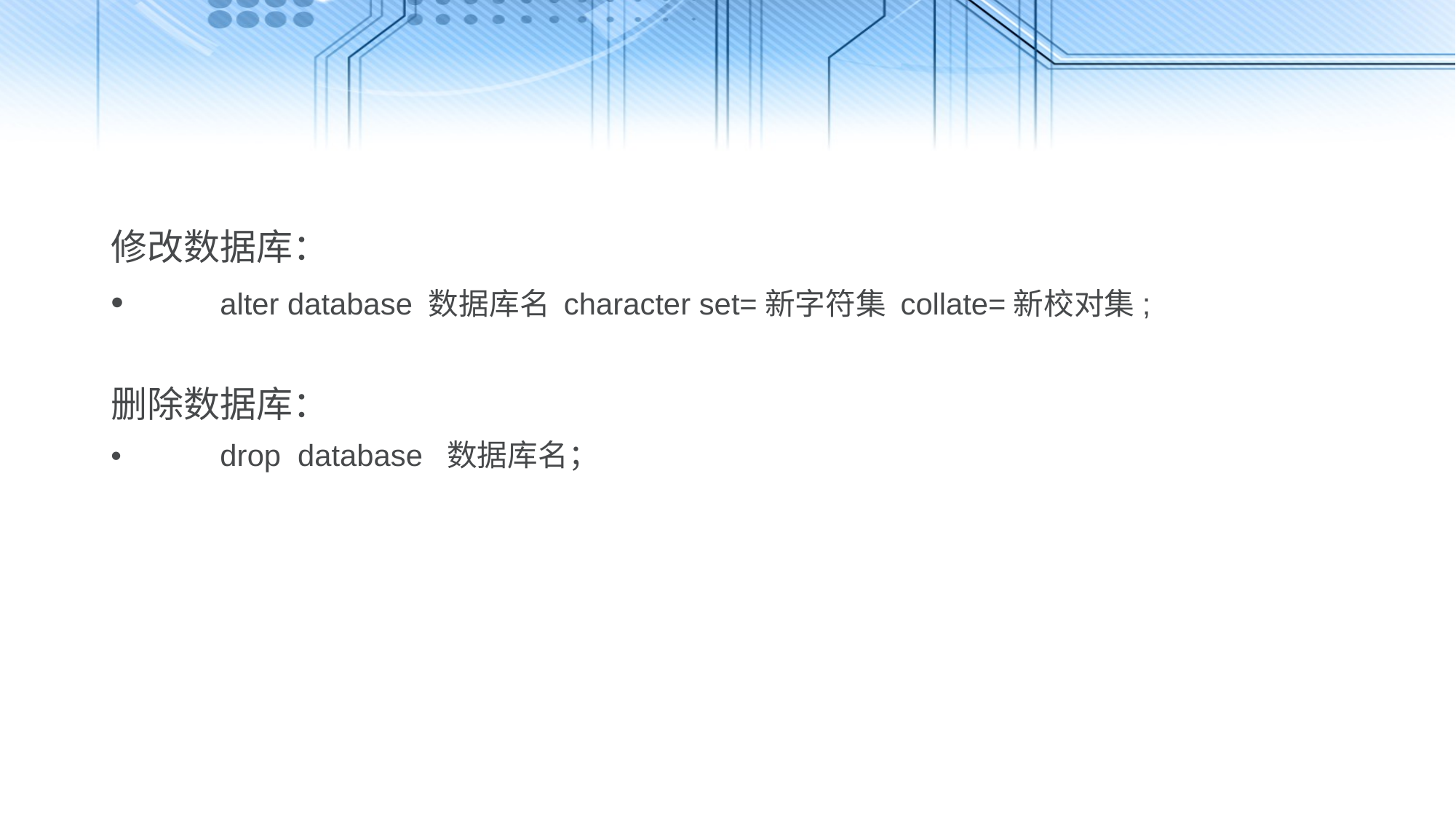

修改数据库：
•	alter database 数据库名 character set=新字符集 collate=新校对集;

删除数据库：
•	drop  database  数据库名；